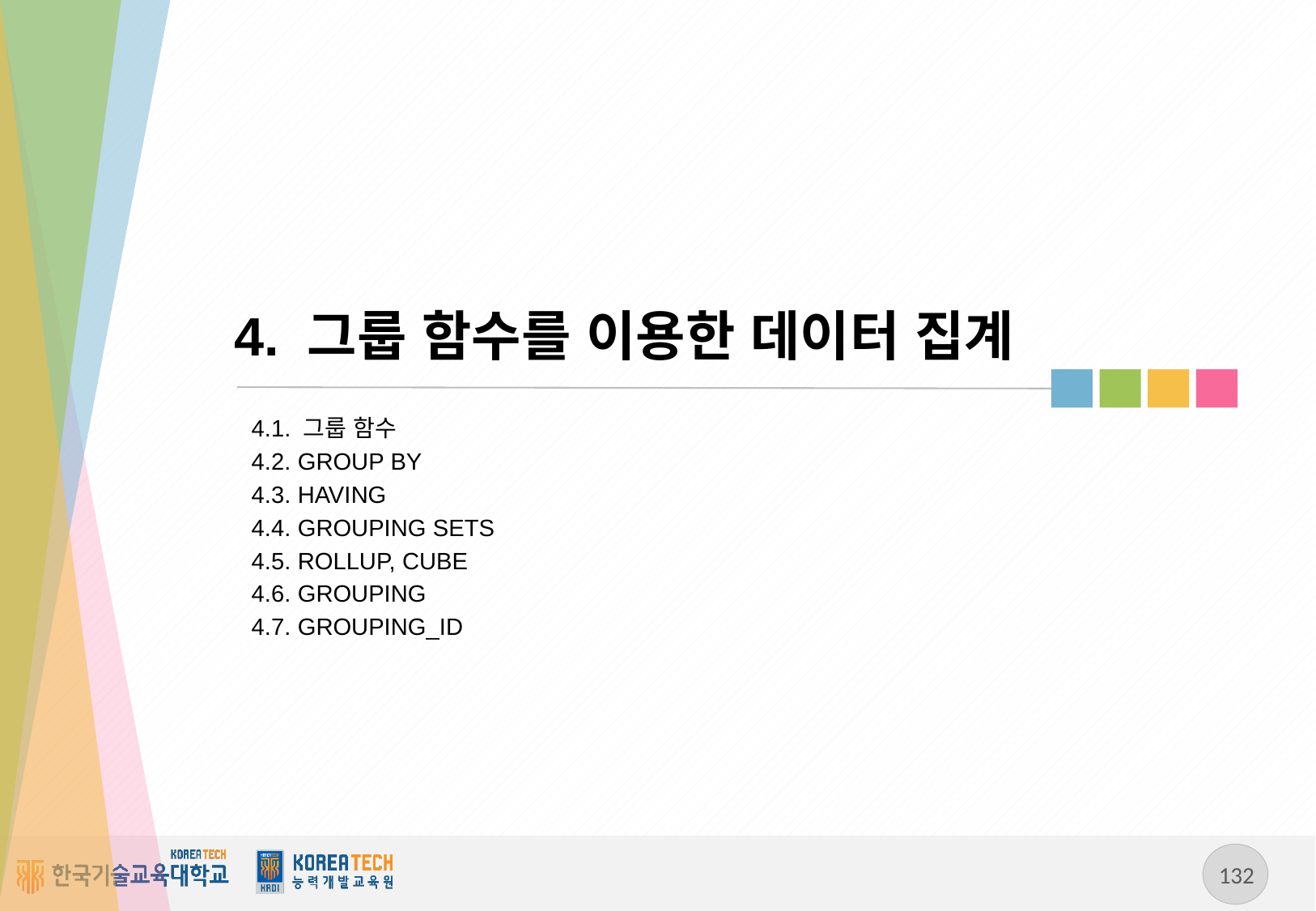

# 4. 그룹 함수를 이용한 데이터 집계
4.1. 그룹 함수
4.2. GROUP BY
4.3. HAVING
4.4. GROUPING SETS
4.5. ROLLUP, CUBE
4.6. GROUPING
4.7. GROUPING_ID